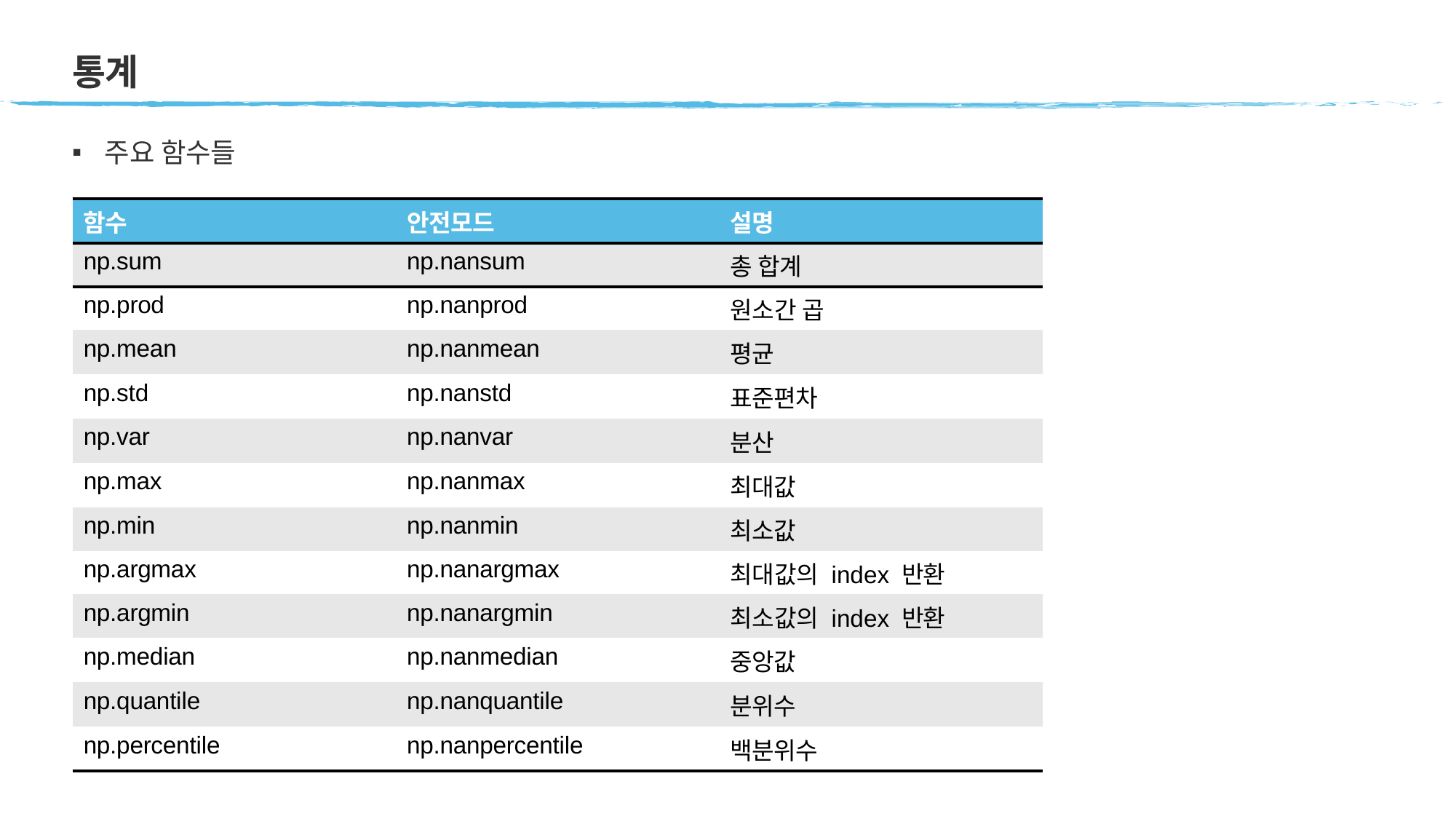

통계
주요 함수들
| 함수 | 안전모드 | 설명 |
| --- | --- | --- |
| np.sum | np.nansum | 총 합계 |
| np.prod | np.nanprod | 원소간 곱 |
| np.mean | np.nanmean | 평균 |
| np.std | np.nanstd | 표준편차 |
| np.var | np.nanvar | 분산 |
| np.max | np.nanmax | 최대값 |
| np.min | np.nanmin | 최소값 |
| np.argmax | np.nanargmax | 최대값의 index 반환 |
| np.argmin | np.nanargmin | 최소값의 index 반환 |
| np.median | np.nanmedian | 중앙값 |
| np.quantile | np.nanquantile | 분위수 |
| np.percentile | np.nanpercentile | 백분위수 |